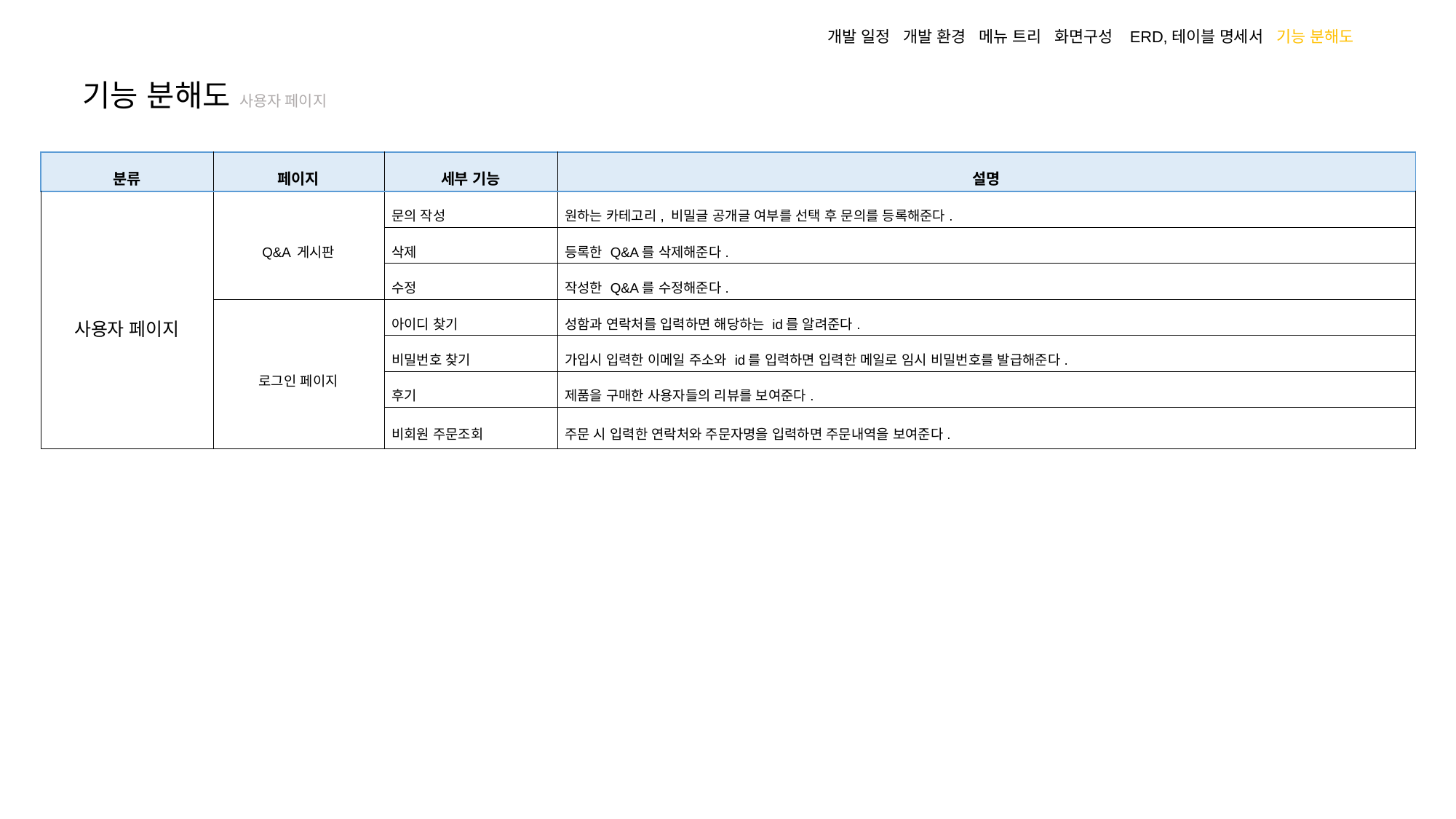

개발 일정   개발 환경   메뉴 트리   화면구성   ERD,테이블 명세서   기능 분해도
기능 분해도 사용자 페이지
| 분류 | 페이지 | 세부 기능 | 설명 |
| --- | --- | --- | --- |
| 사용자 페이지 | Q&A 게시판 | 문의 작성 | 원하는 카테고리, 비밀글 공개글 여부를 선택 후 문의를 등록해준다. |
|  |  | 삭제 | 등록한 Q&A를 삭제해준다. |
|  |  | 수정 | 작성한 Q&A를 수정해준다. |
|  | 로그인 페이지 | 아이디 찾기 | 성함과 연락처를 입력하면 해당하는 id를 알려준다. |
|  |  | 비밀번호 찾기 | 가입시 입력한 이메일 주소와 id를 입력하면 입력한 메일로 임시 비밀번호를 발급해준다. |
|  |  | 후기 | 제품을 구매한 사용자들의 리뷰를 보여준다. |
|  |  | 비회원 주문조회 | 주문 시 입력한 연락처와 주문자명을 입력하면 주문내역을 보여준다. |